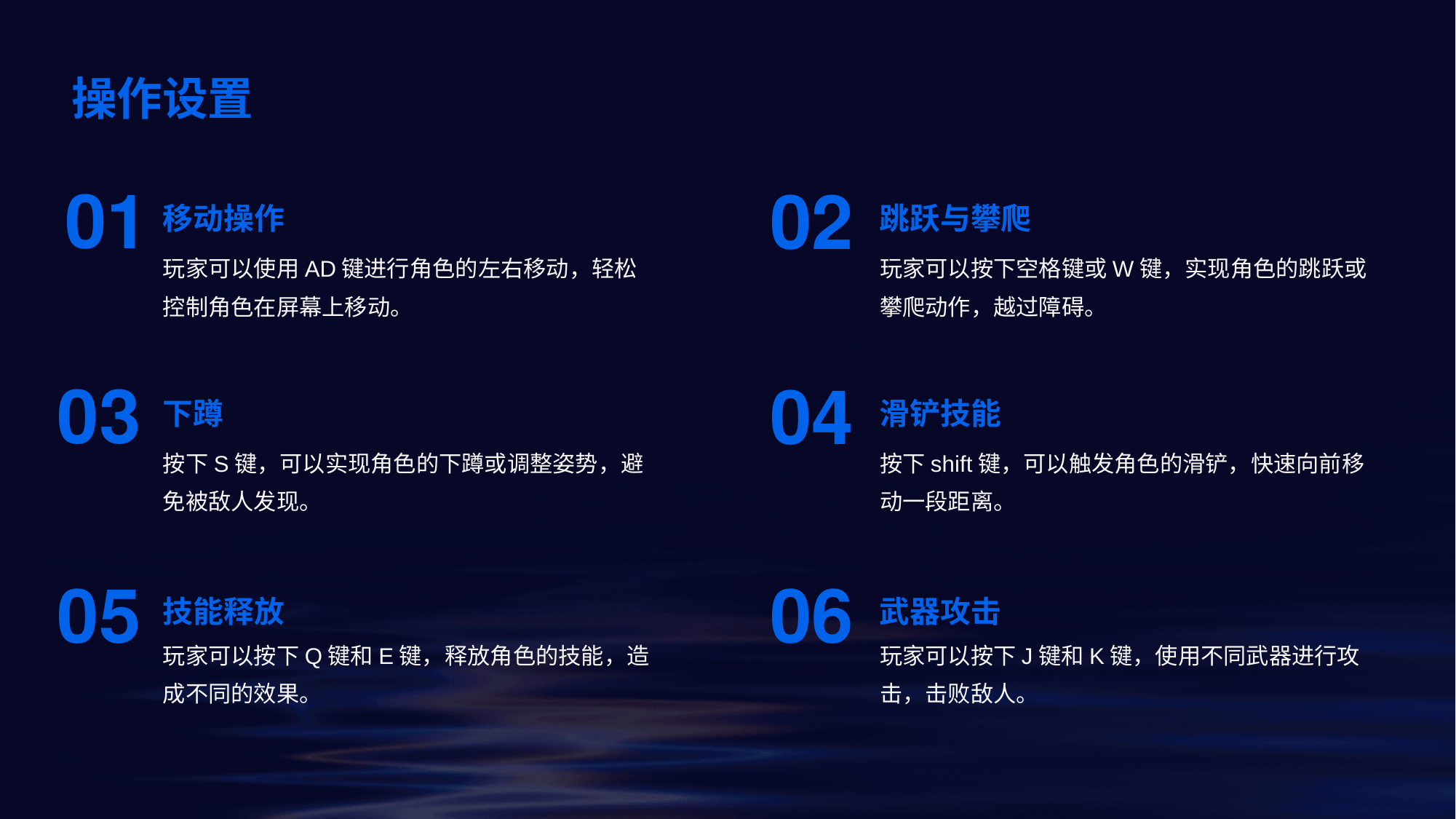

操作设置
移动操作
跳跃与攀爬
01
02
玩家可以使用AD键进行角色的左右移动，轻松控制角色在屏幕上移动。
玩家可以按下空格键或W键，实现角色的跳跃或攀爬动作，越过障碍。
下蹲
滑铲技能
03
04
按下S键，可以实现角色的下蹲或调整姿势，避免被敌人发现。
按下shift键，可以触发角色的滑铲，快速向前移动一段距离。
技能释放
武器攻击
05
06
玩家可以按下Q键和E键，释放角色的技能，造成不同的效果。
玩家可以按下J键和K键，使用不同武器进行攻击，击败敌人。